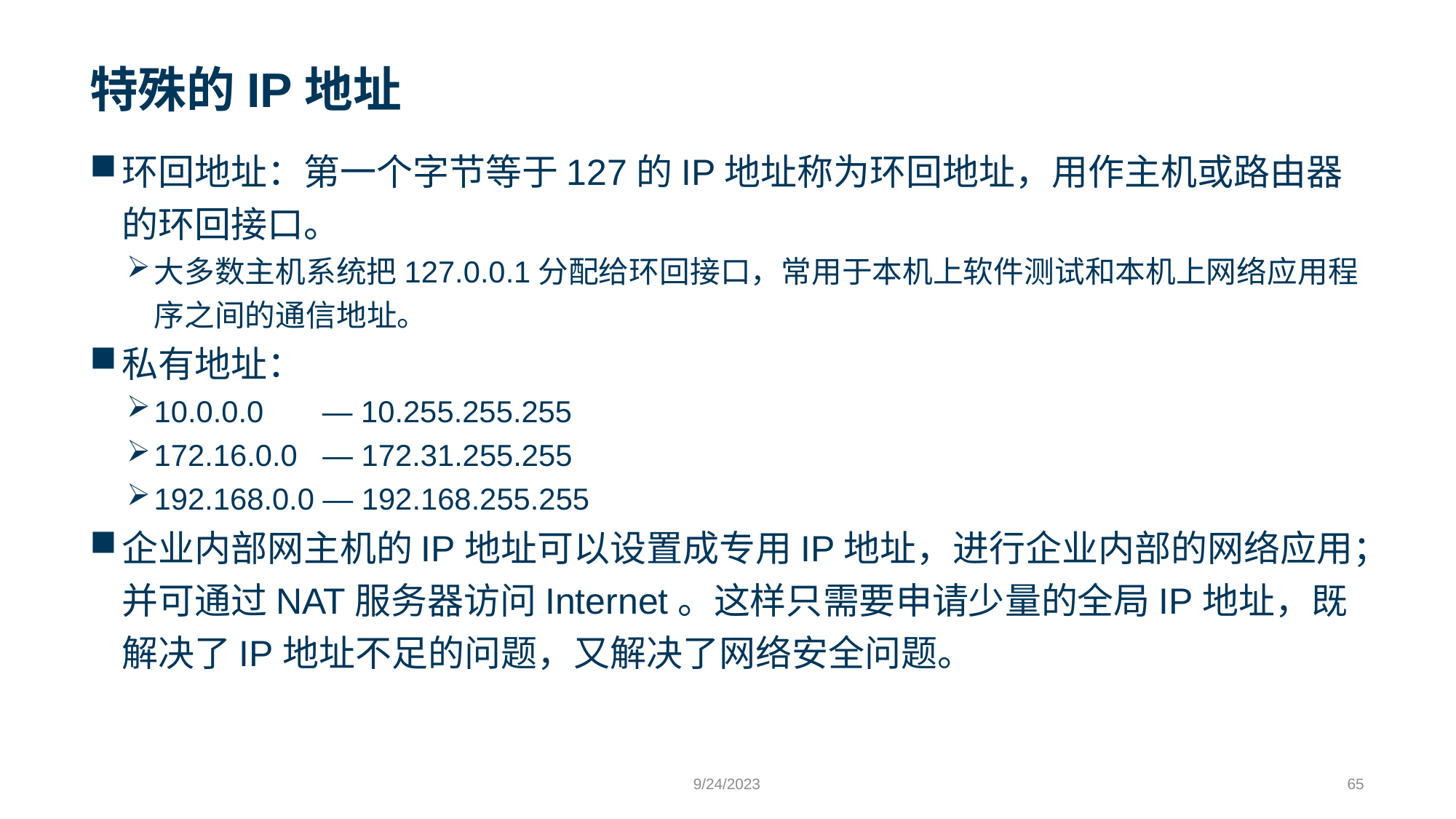

# 特殊的IP地址
环回地址：第一个字节等于127的IP地址称为环回地址，用作主机或路由器的环回接口。
大多数主机系统把127.0.0.1分配给环回接口，常用于本机上软件测试和本机上网络应用程序之间的通信地址。
私有地址：
10.0.0.0       — 10.255.255.255
172.16.0.0   — 172.31.255.255
192.168.0.0 — 192.168.255.255
企业内部网主机的IP地址可以设置成专用IP地址，进行企业内部的网络应用；并可通过NAT服务器访问Internet。这样只需要申请少量的全局IP地址，既解决了IP地址不足的问题，又解决了网络安全问题。

9/24/2023
65